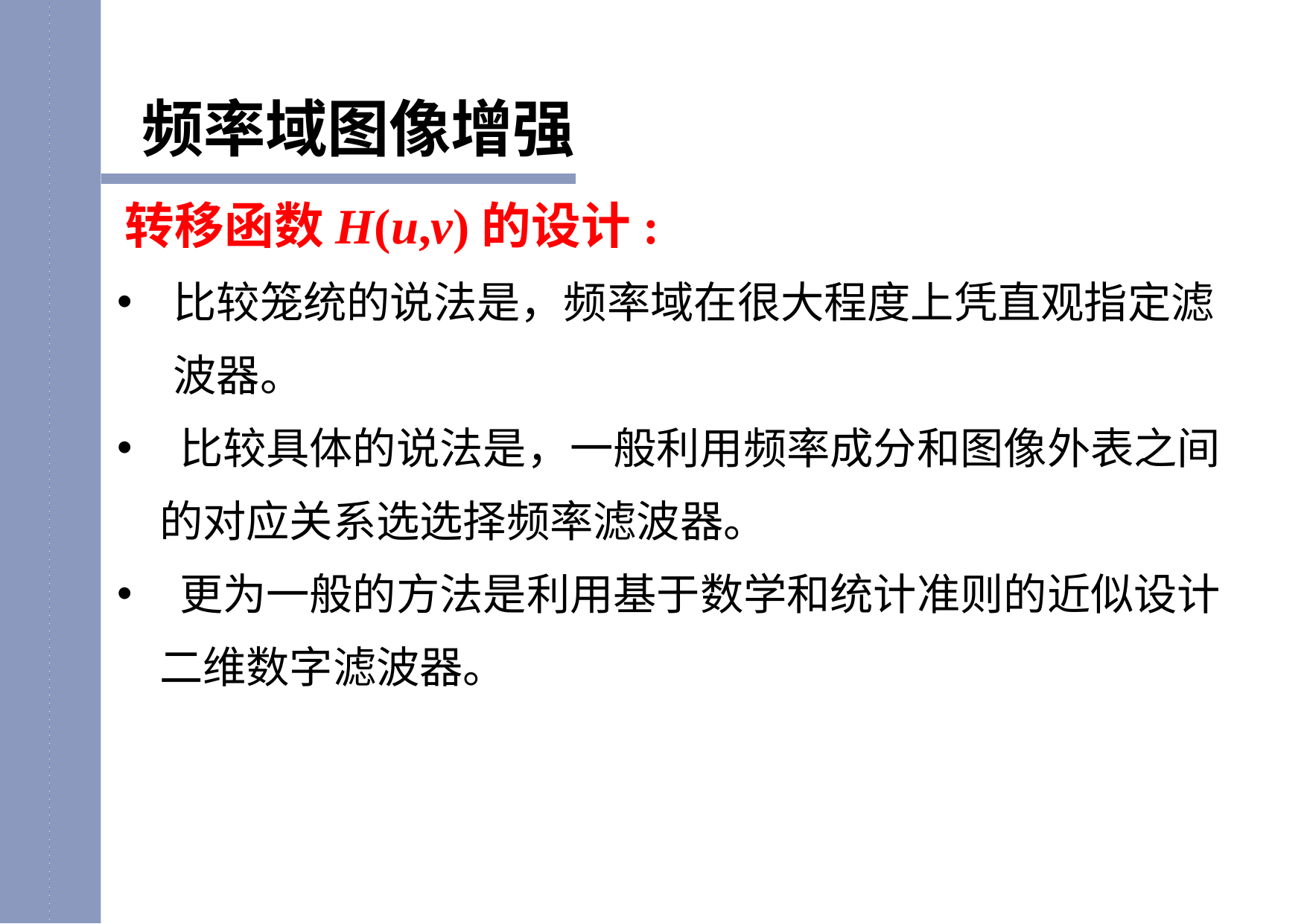

频率域图像增强
转移函数H(u,v)的设计:

比较笼统的说法是，频率域在很大程度上凭直观指定滤波器。
 比较具体的说法是，一般利用频率成分和图像外表之间的对应关系选选择频率滤波器。
 更为一般的方法是利用基于数学和统计准则的近似设计二维数字滤波器。